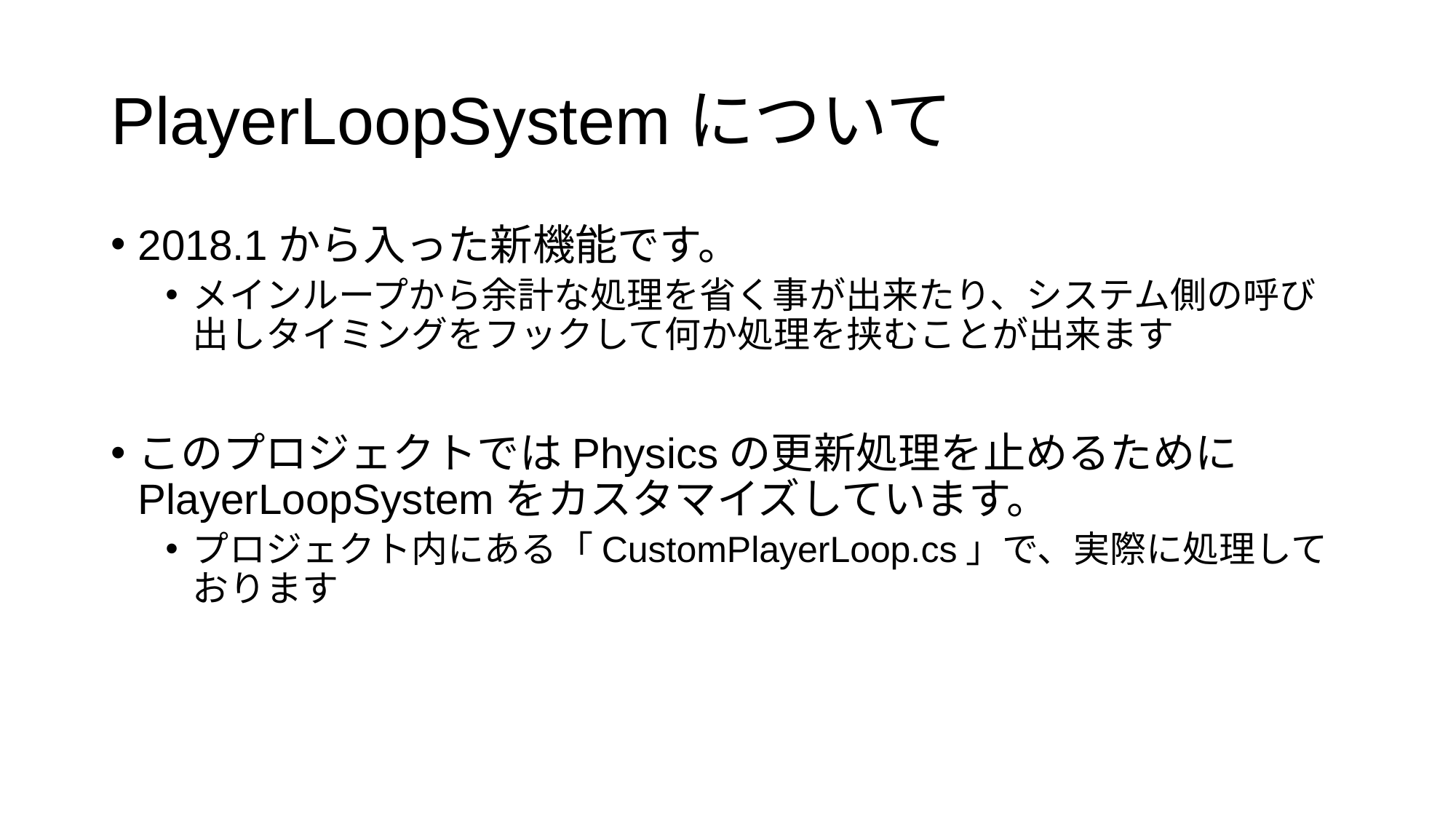

# PlayerLoopSystemについて
2018.1から入った新機能です。
メインループから余計な処理を省く事が出来たり、システム側の呼び出しタイミングをフックして何か処理を挟むことが出来ます

このプロジェクトではPhysicsの更新処理を止めるためにPlayerLoopSystemをカスタマイズしています。
プロジェクト内にある「CustomPlayerLoop.cs」で、実際に処理しております